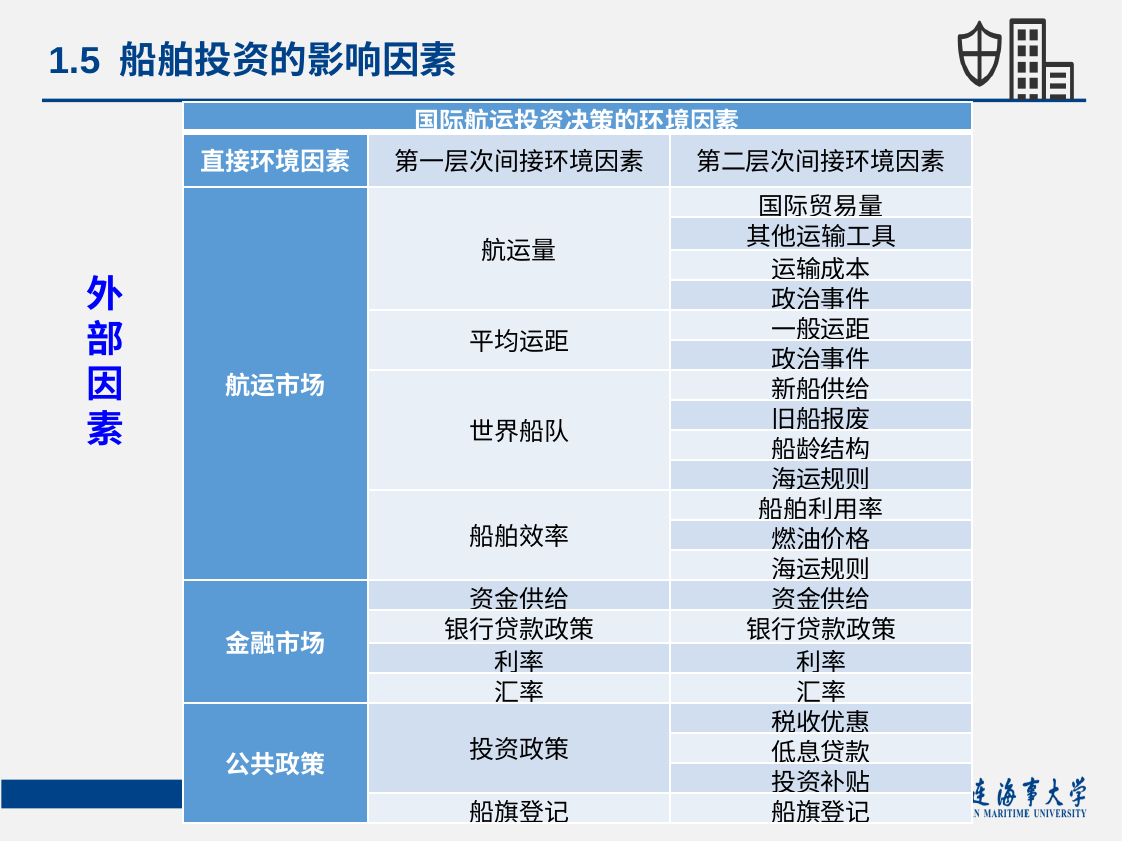

1.5 船舶投资的影响因素
| 国际航运投资决策的环境因素 |  |  |
| --- | --- | --- |
| 直接环境因素 | 第一层次间接环境因素 | 第二层次间接环境因素 |
| 航运市场 | 航运量 | 国际贸易量 |
|  |  | 其他运输工具 |
|  |  | 运输成本 |
|  |  | 政治事件 |
|  | 平均运距 | 一般运距 |
|  |  | 政治事件 |
|  | 世界船队 | 新船供给 |
|  |  | 旧船报废 |
|  |  | 船龄结构 |
|  |  | 海运规则 |
|  | 船舶效率 | 船舶利用率 |
|  |  | 燃油价格 |
|  |  | 海运规则 |
| 金融市场 | 资金供给 | 资金供给 |
|  | 银行贷款政策 | 银行贷款政策 |
|  | 利率 | 利率 |
|  | 汇率 | 汇率 |
| 公共政策 | 投资政策 | 税收优惠 |
|  |  | 低息贷款 |
|  |  | 投资补贴 |
|  | 船旗登记 | 船旗登记 |

外部因素